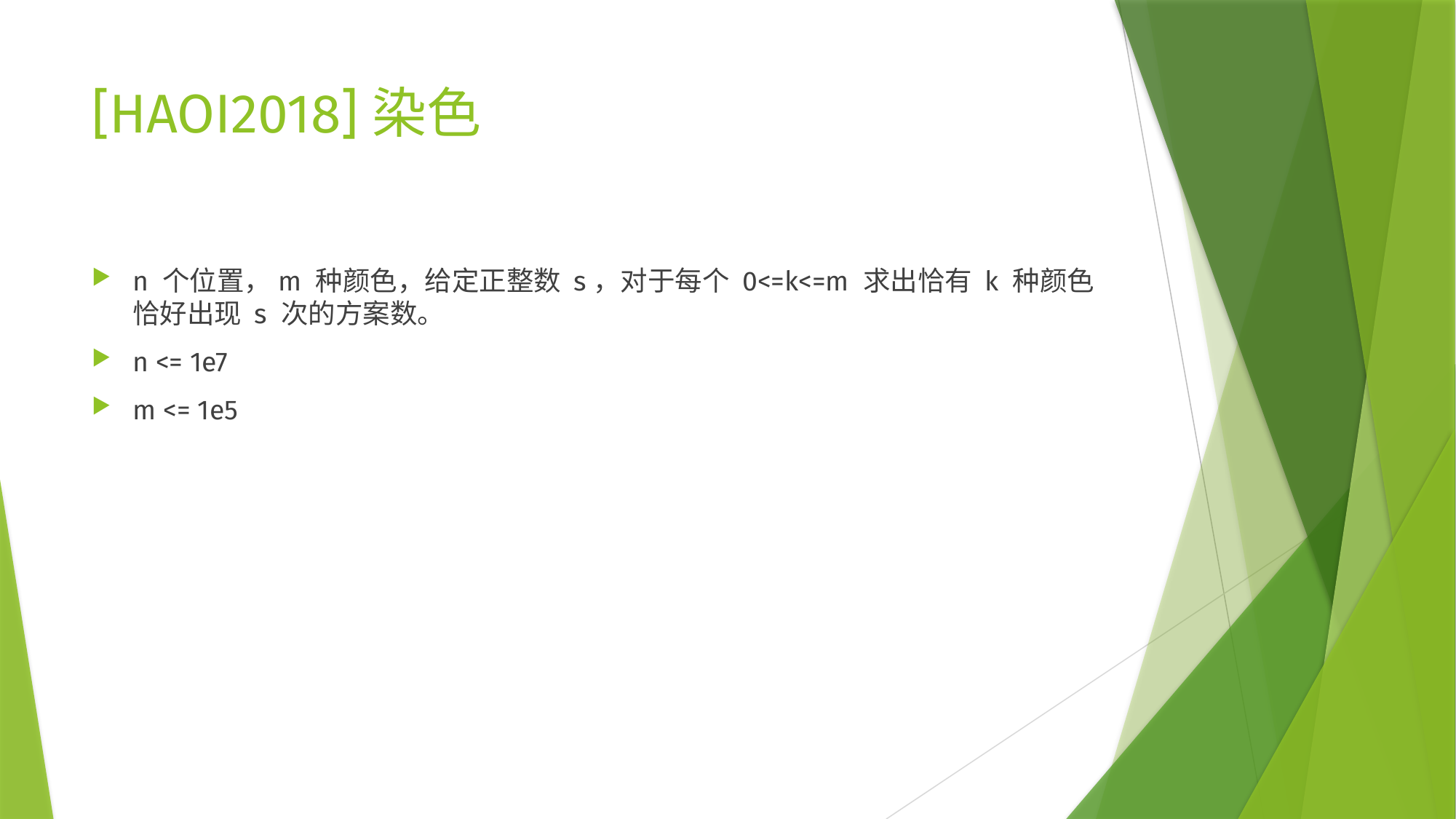

# [HAOI2018]染色
n 个位置，m 种颜色，给定正整数 s，对于每个 0<=k<=m 求出恰有 k 种颜色恰好出现 s 次的方案数。
n <= 1e7
m <= 1e5